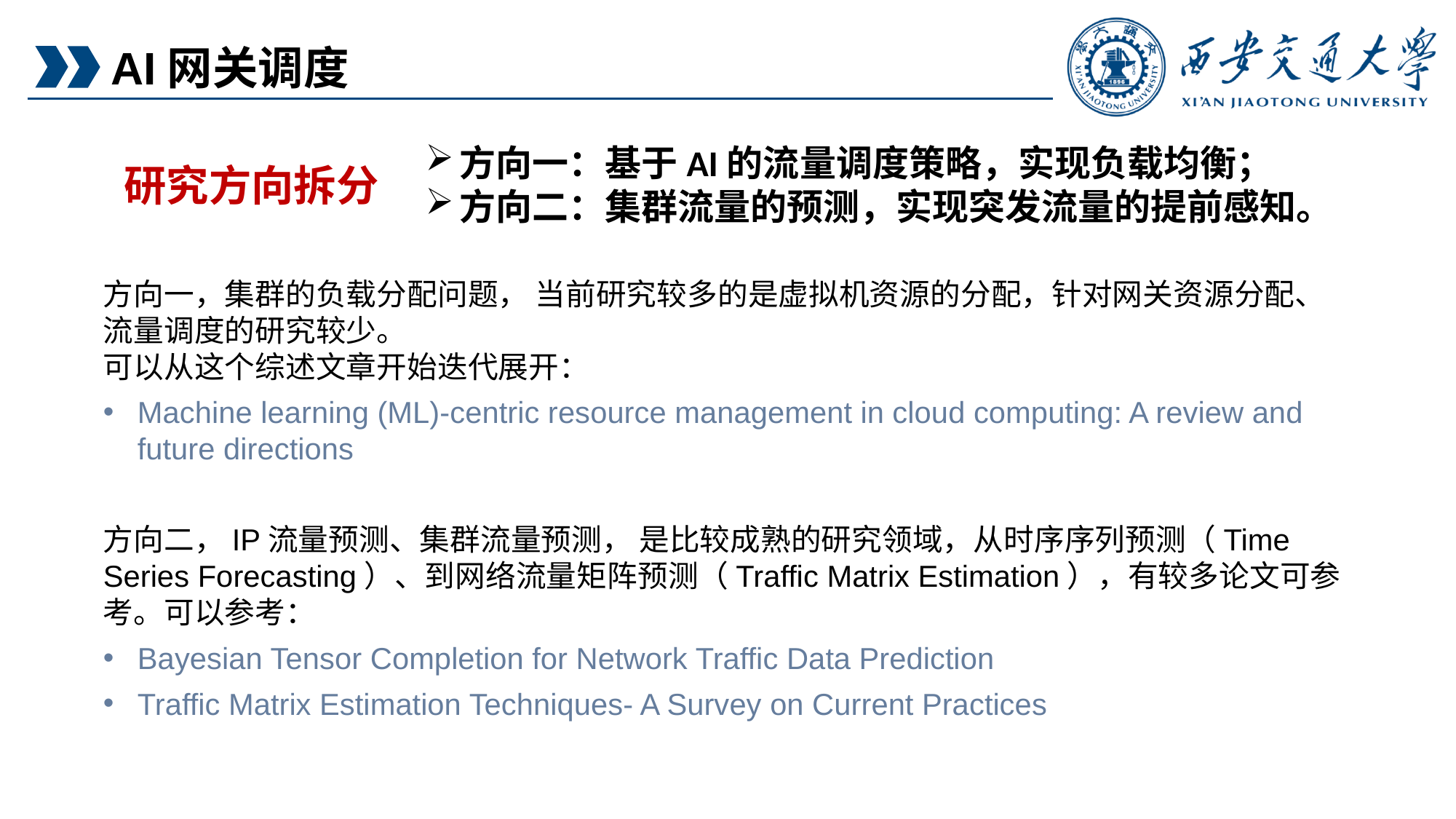

AI网关调度

方向一：基于AI的流量调度策略，实现负载均衡；
方向二：集群流量的预测，实现突发流量的提前感知。
研究方向拆分
方向一，集群的负载分配问题， 当前研究较多的是虚拟机资源的分配，针对网关资源分配、流量调度的研究较少。
可以从这个综述文章开始迭代展开：
Machine learning (ML)-centric resource management in cloud computing: A review and future directions

方向二，IP流量预测、集群流量预测， 是比较成熟的研究领域，从时序序列预测（Time Series Forecasting）、到网络流量矩阵预测（Traffic Matrix Estimation），有较多论文可参考。可以参考：
Bayesian Tensor Completion for Network Traffic Data Prediction
Traffic Matrix Estimation Techniques- A Survey on Current Practices